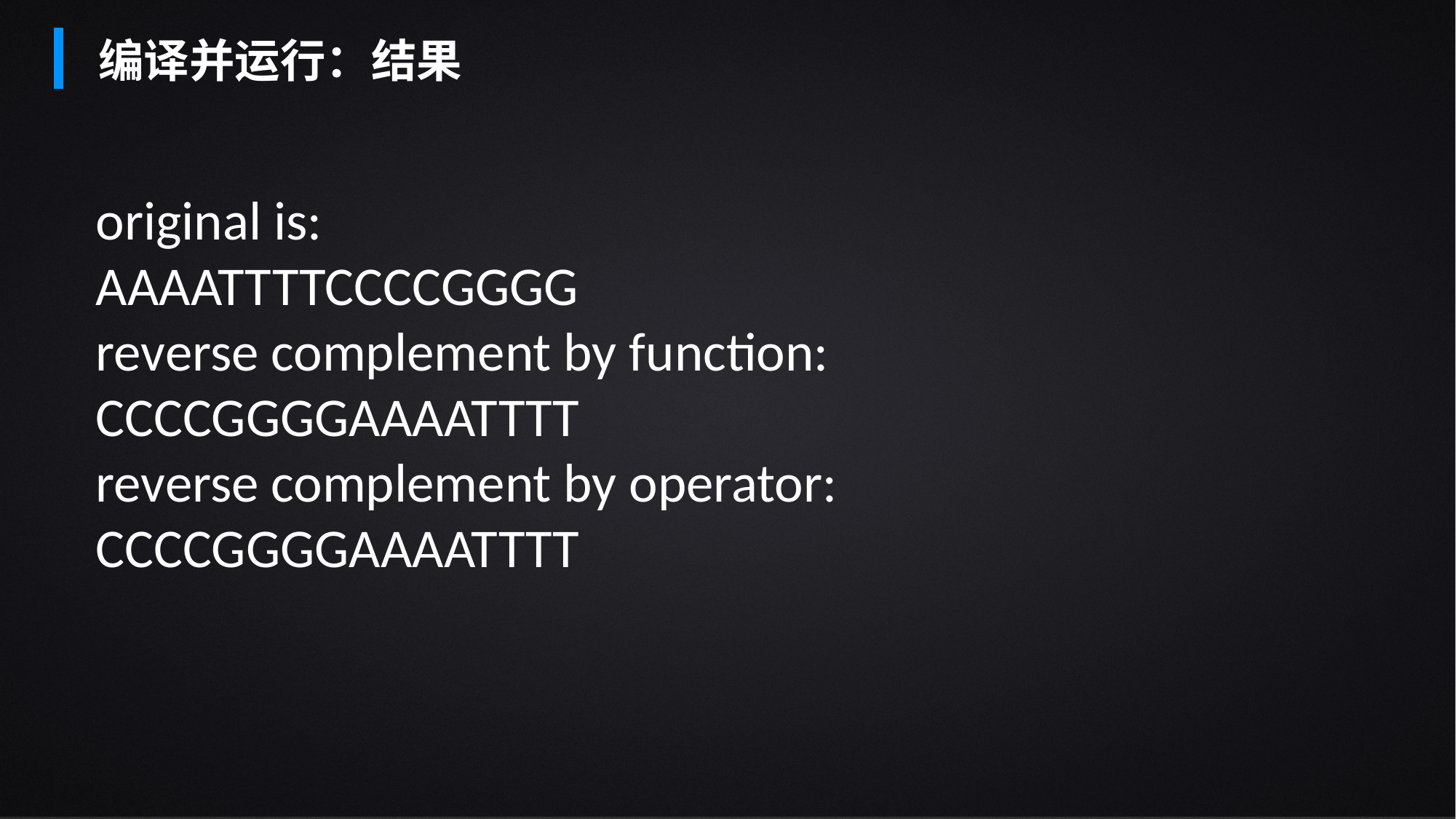

编译并运行：结果
original is:
AAAATTTTCCCCGGGG
reverse complement by function:
CCCCGGGGAAAATTTT
reverse complement by operator:
CCCCGGGGAAAATTTT